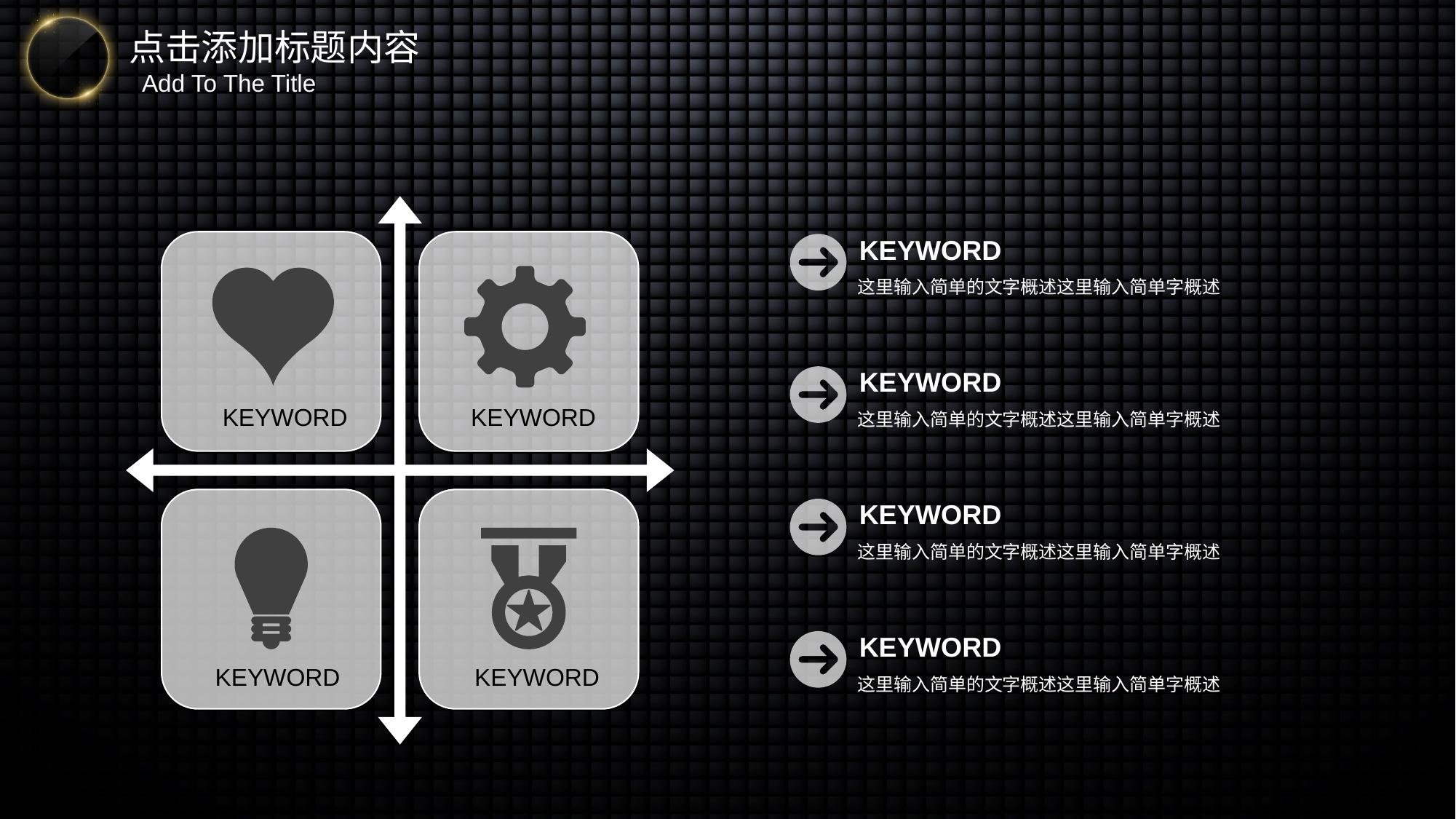

KEYWORD

这里输入简单的文字概述这里输入简单字概述

KEYWORD

这里输入简单的文字概述这里输入简单字概述
KEYWORD
KEYWORD

KEYWORD

这里输入简单的文字概述这里输入简单字概述

KEYWORD

KEYWORD
KEYWORD
这里输入简单的文字概述这里输入简单字概述